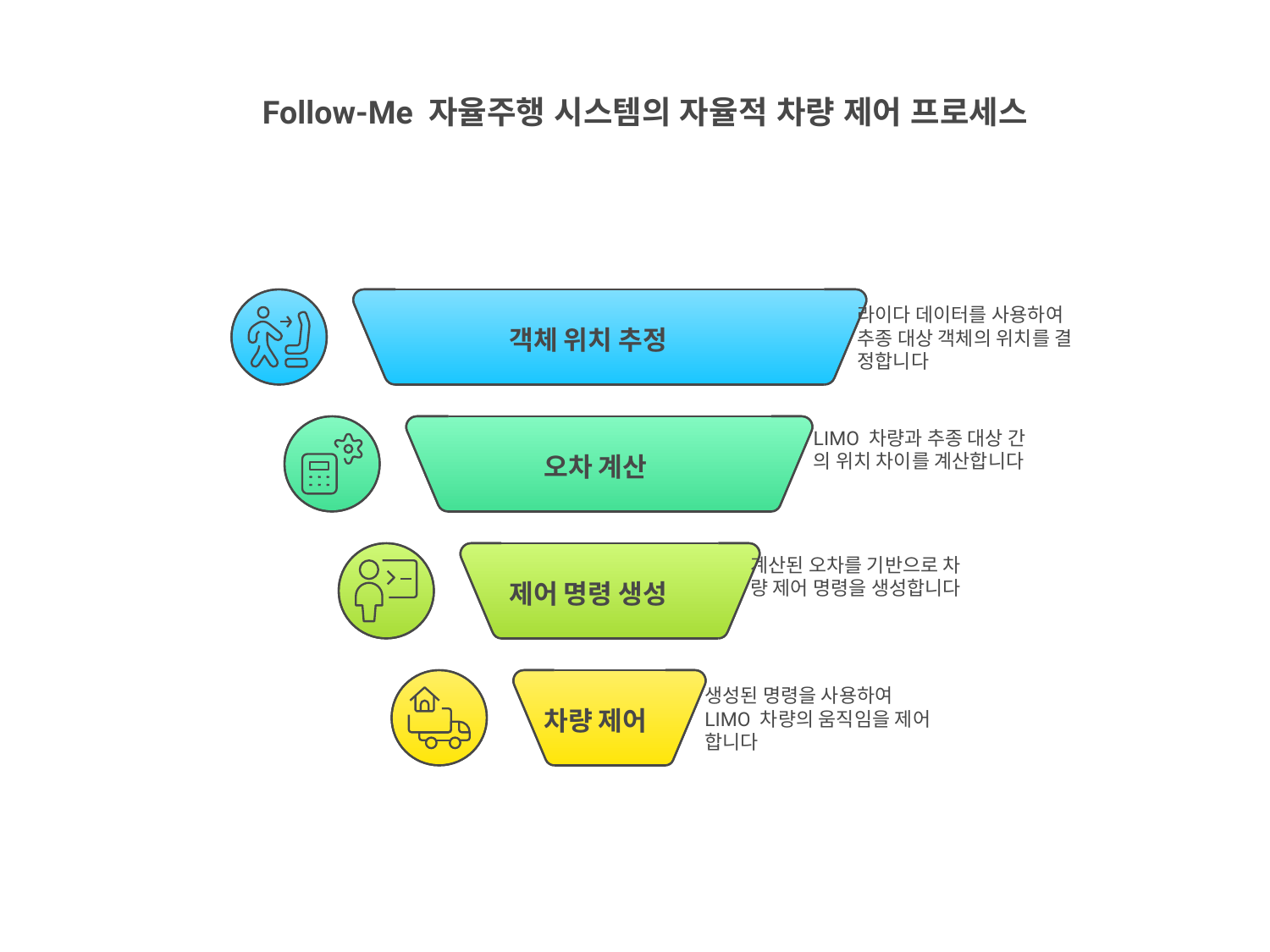

Follow-Me 자율주행 시스템의 자율적 차량 제어 프로세스

라이다 데이터를 사용하여
추종 대상 객체의 위치를 결
정합니다

객체 위치 추정

LIMO 차량과 추종 대상 간
의 위치 차이를 계산합니다

오차 계산

계산된 오차를 기반으로 차
량 제어 명령을 생성합니다

제어 명령 생성

생성된 명령을 사용하여
LIMO 차량의 움직임을 제어
합니다

차량 제어